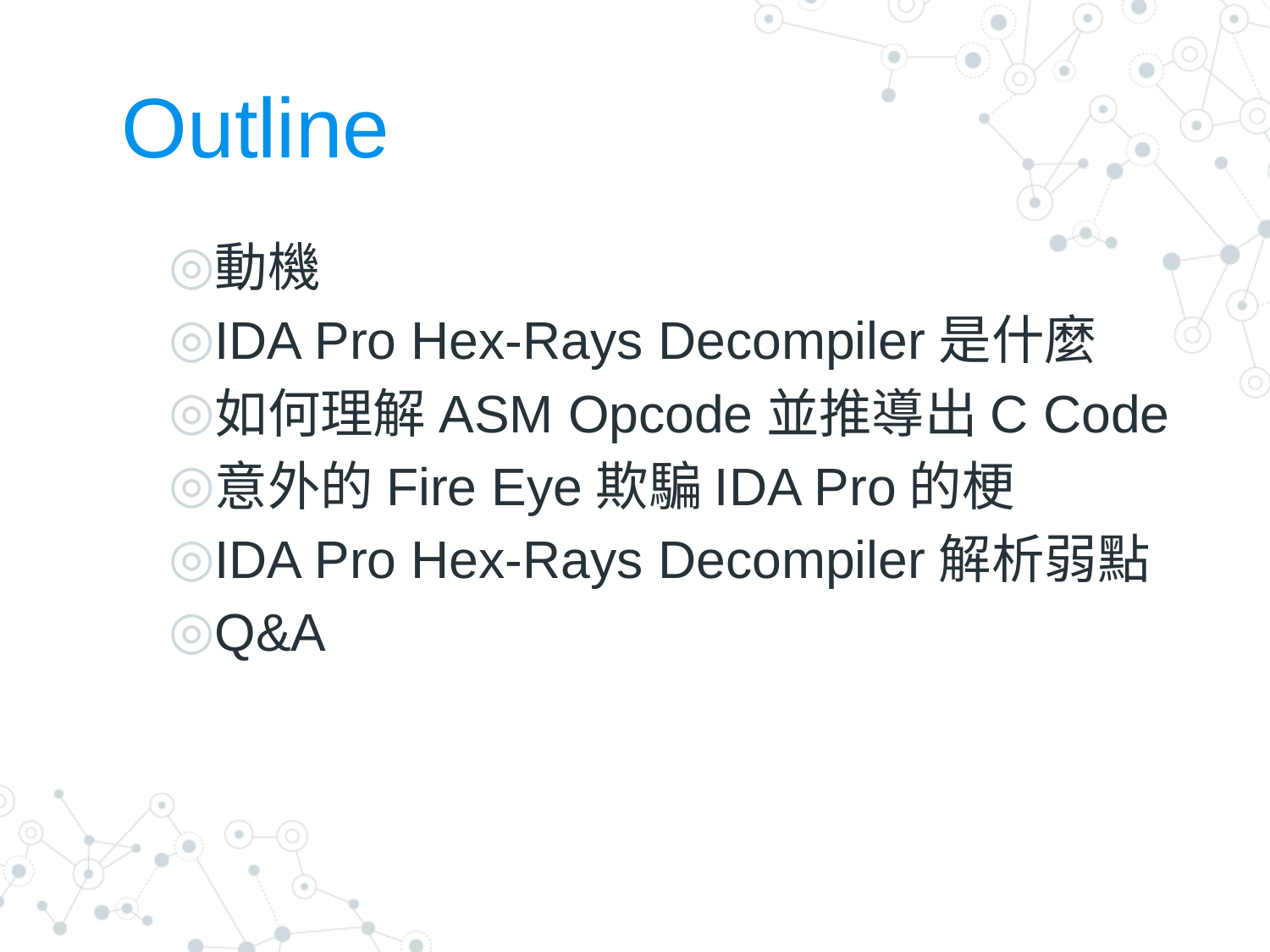

# Outline
動機
IDA Pro Hex-Rays Decompiler是什麼
如何理解ASM Opcode並推導出C Code
意外的Fire Eye欺騙IDA Pro的梗
IDA Pro Hex-Rays Decompiler解析弱點
Q&A